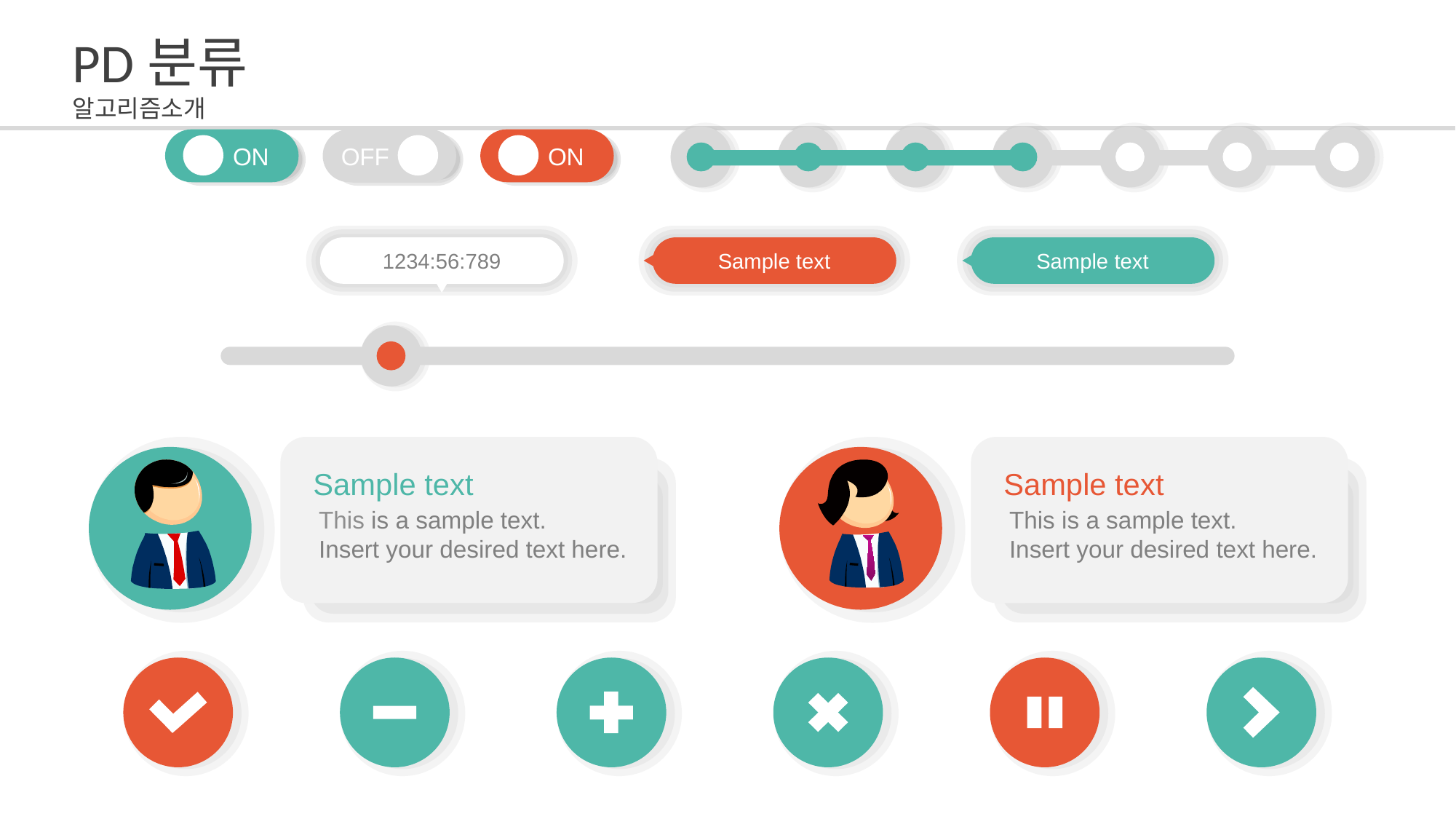

# PD분류 알고리즘소개

ON

OFF

ON

Sample text

1234:56:789
Sample text

Sample text
This is a sample text.
Insert your desired text here.

Sample text
This is a sample text.
Insert your desired text here.